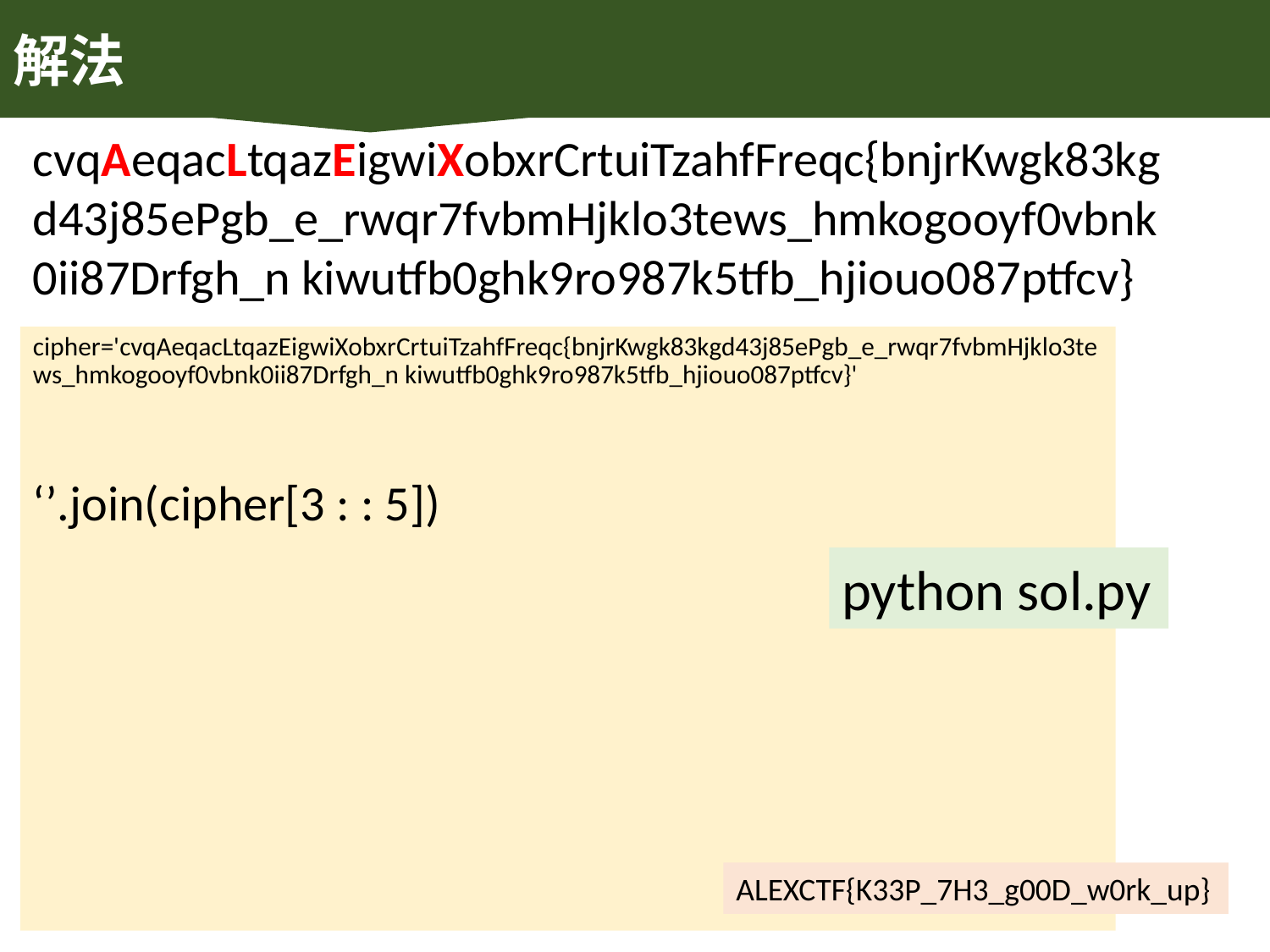

解法
cvqAeqacLtqazEigwiXobxrCrtuiTzahfFreqc{bnjrKwgk83kgd43j85ePgb_e_rwqr7fvbmHjklo3tews_hmkogooyf0vbnk0ii87Drfgh_n kiwutfb0ghk9ro987k5tfb_hjiouo087ptfcv}
cipher='cvqAeqacLtqazEigwiXobxrCrtuiTzahfFreqc{bnjrKwgk83kgd43j85ePgb_e_rwqr7fvbmHjklo3tews_hmkogooyf0vbnk0ii87Drfgh_n kiwutfb0ghk9ro987k5tfb_hjiouo087ptfcv}'

‘’.join(cipher[3 : : 5])
python sol.py
ALEXCTF{K33P_7H3_g00D_w0rk_up}